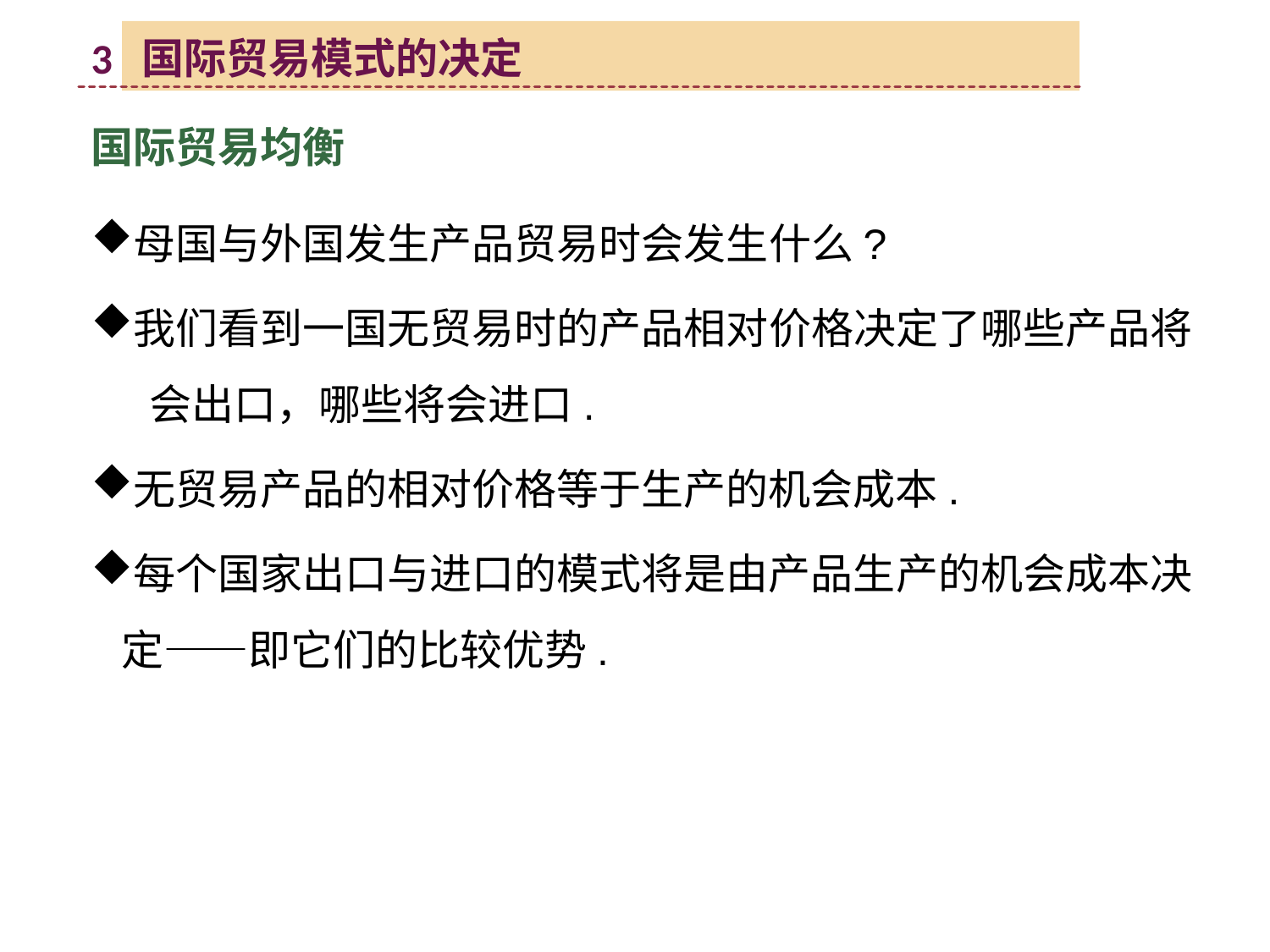

3  国际贸易模式的决定

国际贸易均衡
母国与外国发生产品贸易时会发生什么?
我们看到一国无贸易时的产品相对价格决定了哪些产品将    会出口，哪些将会进口.
无贸易产品的相对价格等于生产的机会成本.
每个国家出口与进口的模式将是由产品生产的机会成本决定——即它们的比较优势.